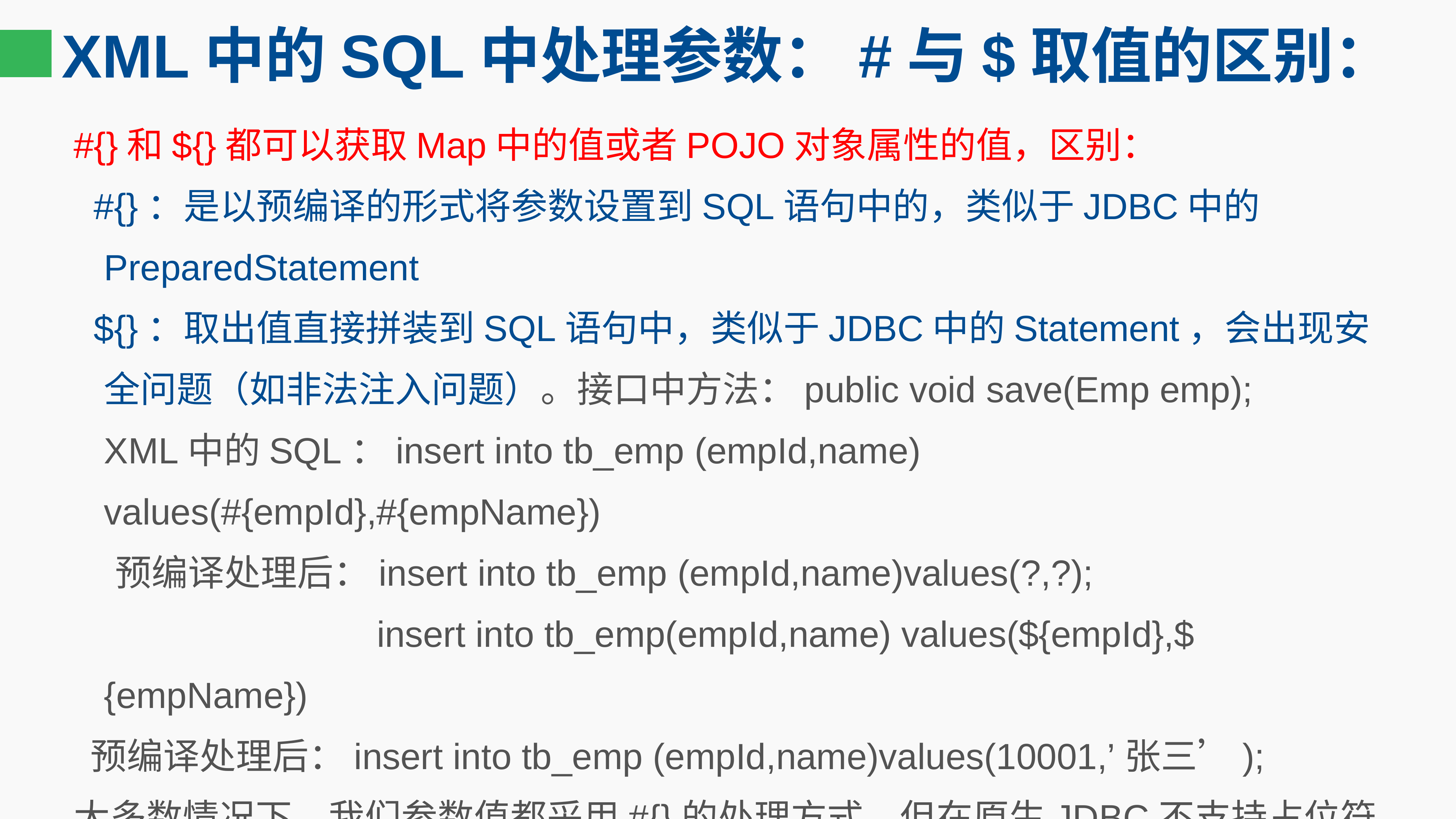

# XML中的SQL中处理参数：#与$取值的区别：
#{}和${}都可以获取Map中的值或者POJO对象属性的值，区别：
  #{}：是以预编译的形式将参数设置到SQL语句中的，类似于JDBC中的PreparedStatement
  ${}：取出值直接拼装到SQL语句中，类似于JDBC中的Statement，会出现安全问题（如非法注入问题）。接口中方法：public void save(Emp emp);
   XML中的SQL：insert into tb_emp (empId,name) values(#{empId},#{empName})
    预编译处理后：insert into tb_emp (empId,name)values(?,?);
                              insert into tb_emp(empId,name) values(${empId},${empName})
 预编译处理后：insert into tb_emp (empId,name)values(10001,’张三’);
大多数情况下，我们参数值都采用#{}的处理方式，但在原生JDBC不支持占位符的地方，我们就应该使用${}进行取值了，例如：select* from ${year}_salary where id=#{id}
  select * from ${tableName} order by ${t_name}    ${order}